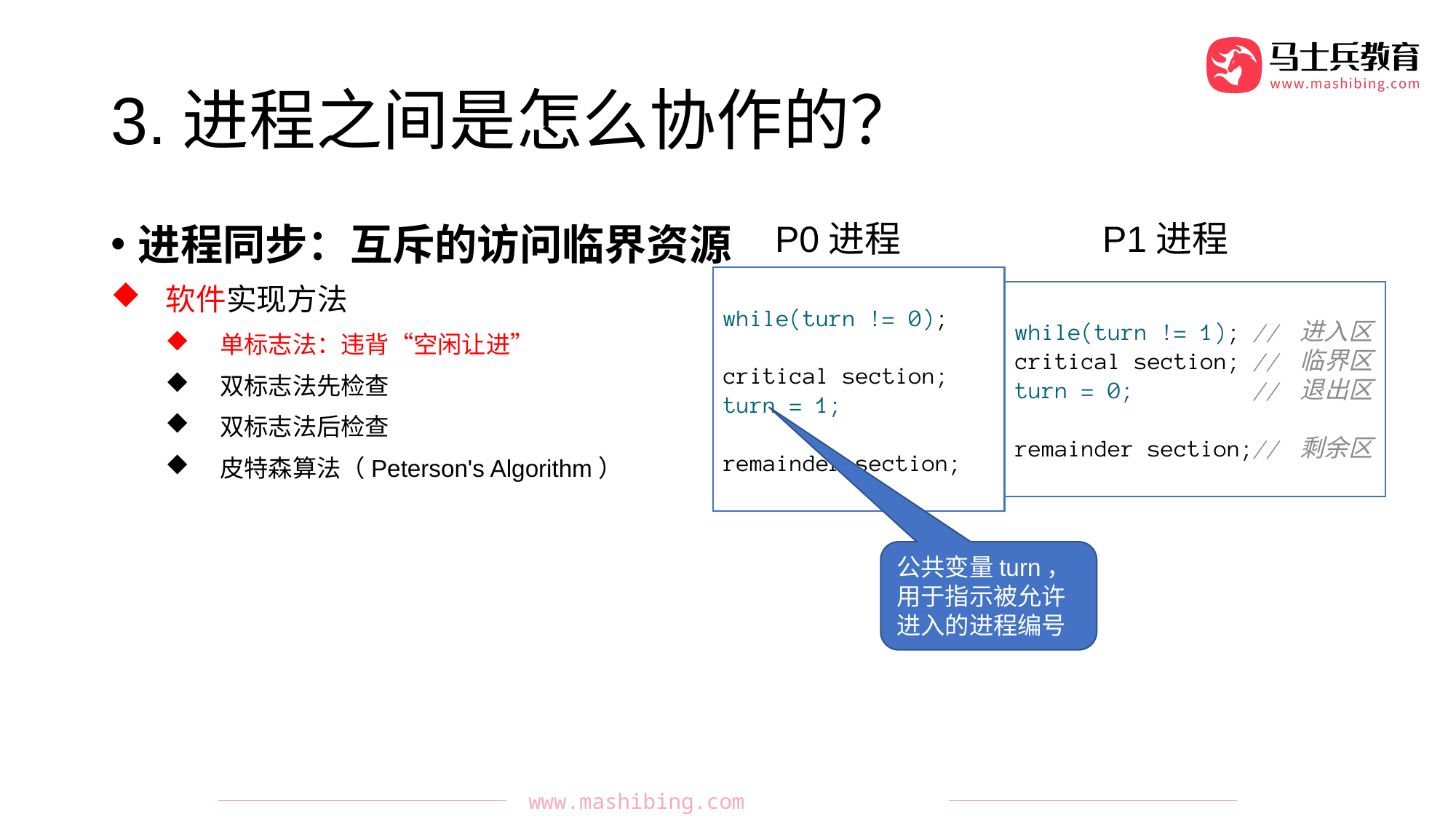

# 3.进程之间是怎么协作的？
P0进程		P1进程
进程同步：互斥的访问临界资源
软件实现方法
单标志法：违背“空闲让进”
双标志法先检查
双标志法后检查
皮特森算法（Peterson's Algorithm）

while(turn != 0);
critical section;
turn = 1;

remainder section;

while(turn != 1); // 进入区
critical section; // 临界区
turn = 0;         // 退出区

remainder section;// 剩余区

公共变量turn，用于指示被允许进入的进程编号